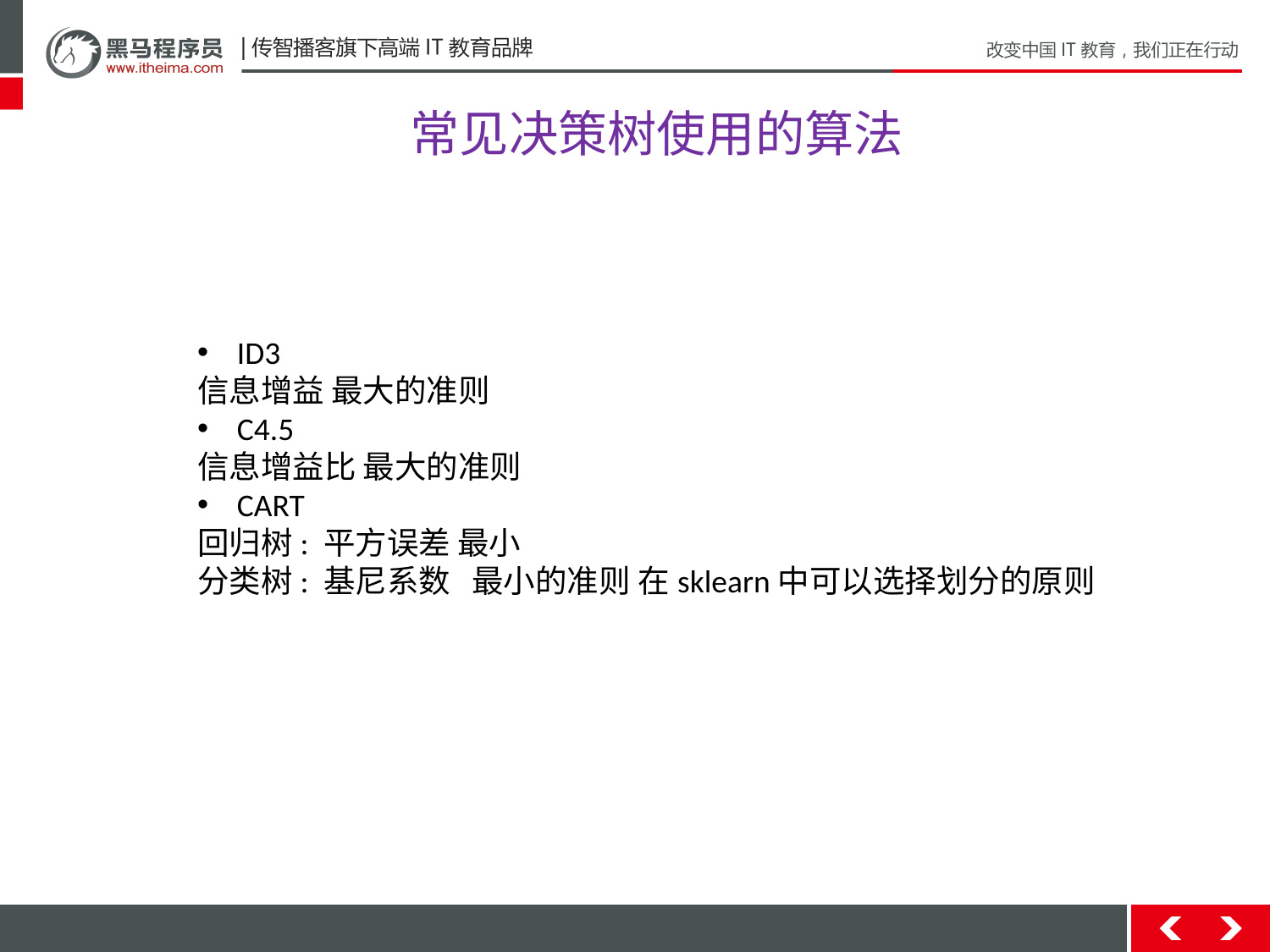

常见决策树使用的算法
ID3
信息增益 最大的准则
C4.5
信息增益比 最大的准则
CART
回归树: 平方误差 最小
分类树: 基尼系数   最小的准则 在sklearn中可以选择划分的原则